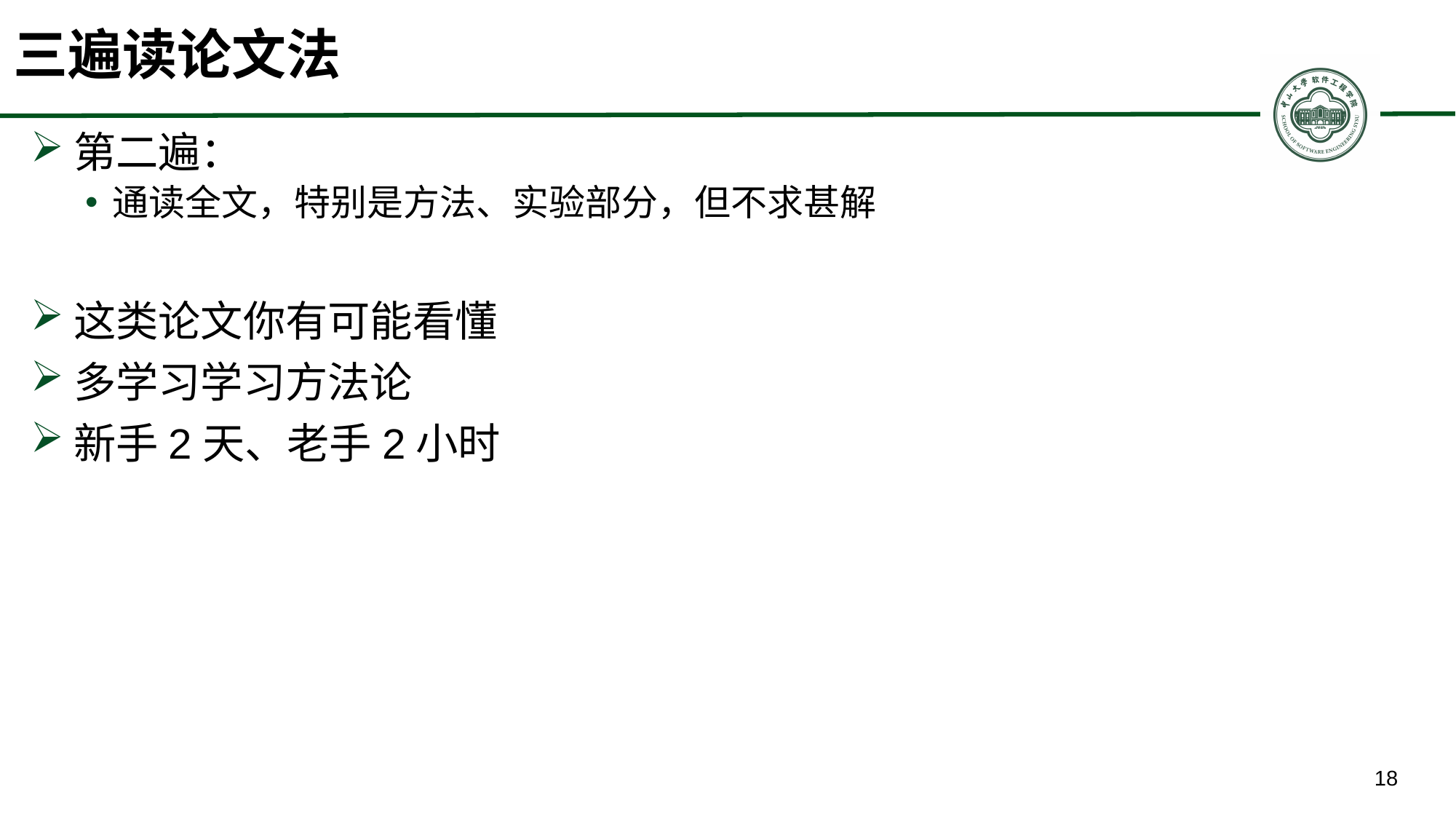

# 三遍读论文法
第二遍：
通读全文，特别是方法、实验部分，但不求甚解

这类论文你有可能看懂
多学习学习方法论
新手2天、老手2小时

18